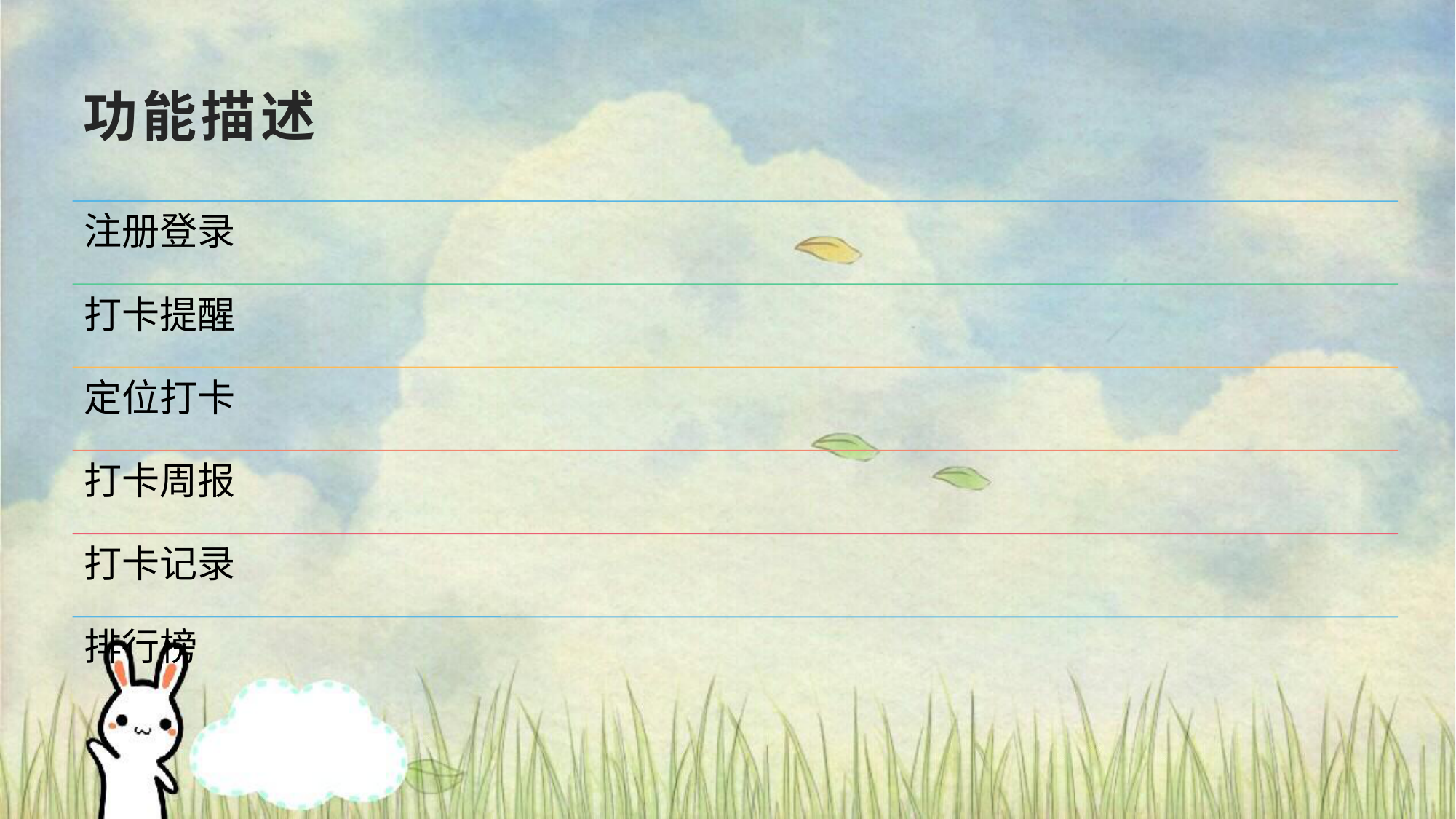

# 功能描述
注册登录
打卡提醒
定位打卡
打卡周报
打卡记录
排行榜